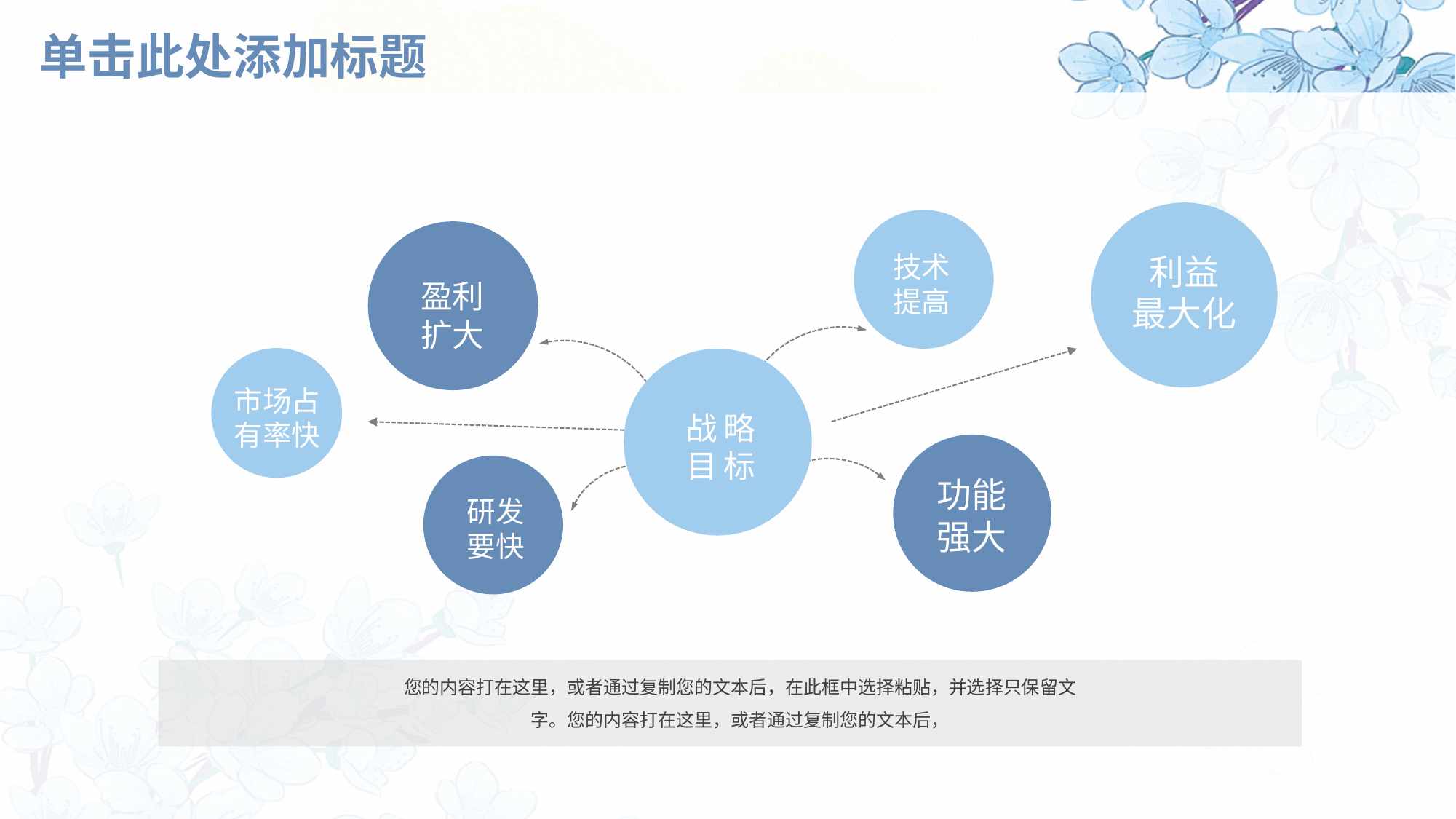

# 单击此处添加标题

利益
最大化

技术
提高

盈利
扩大

市场占
有率快

战略
目标

功能强大

研发
要快

您的内容打在这里，或者通过复制您的文本后，在此框中选择粘贴，并选择只保留文字。您的内容打在这里，或者通过复制您的文本后，